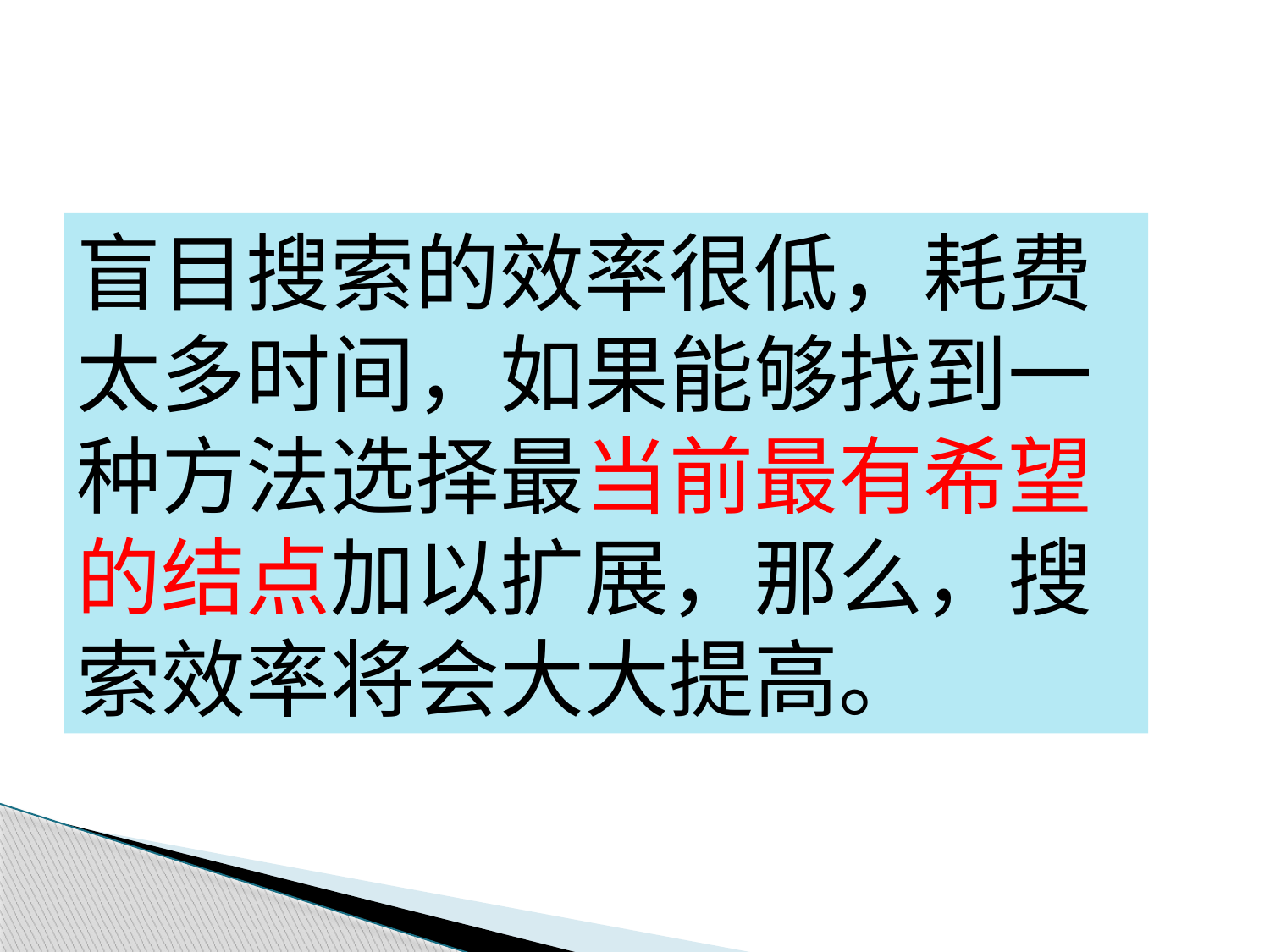

盲目搜索的效率很低，耗费太多时间，如果能够找到一种方法选择最当前最有希望的结点加以扩展，那么，搜索效率将会大大提高。